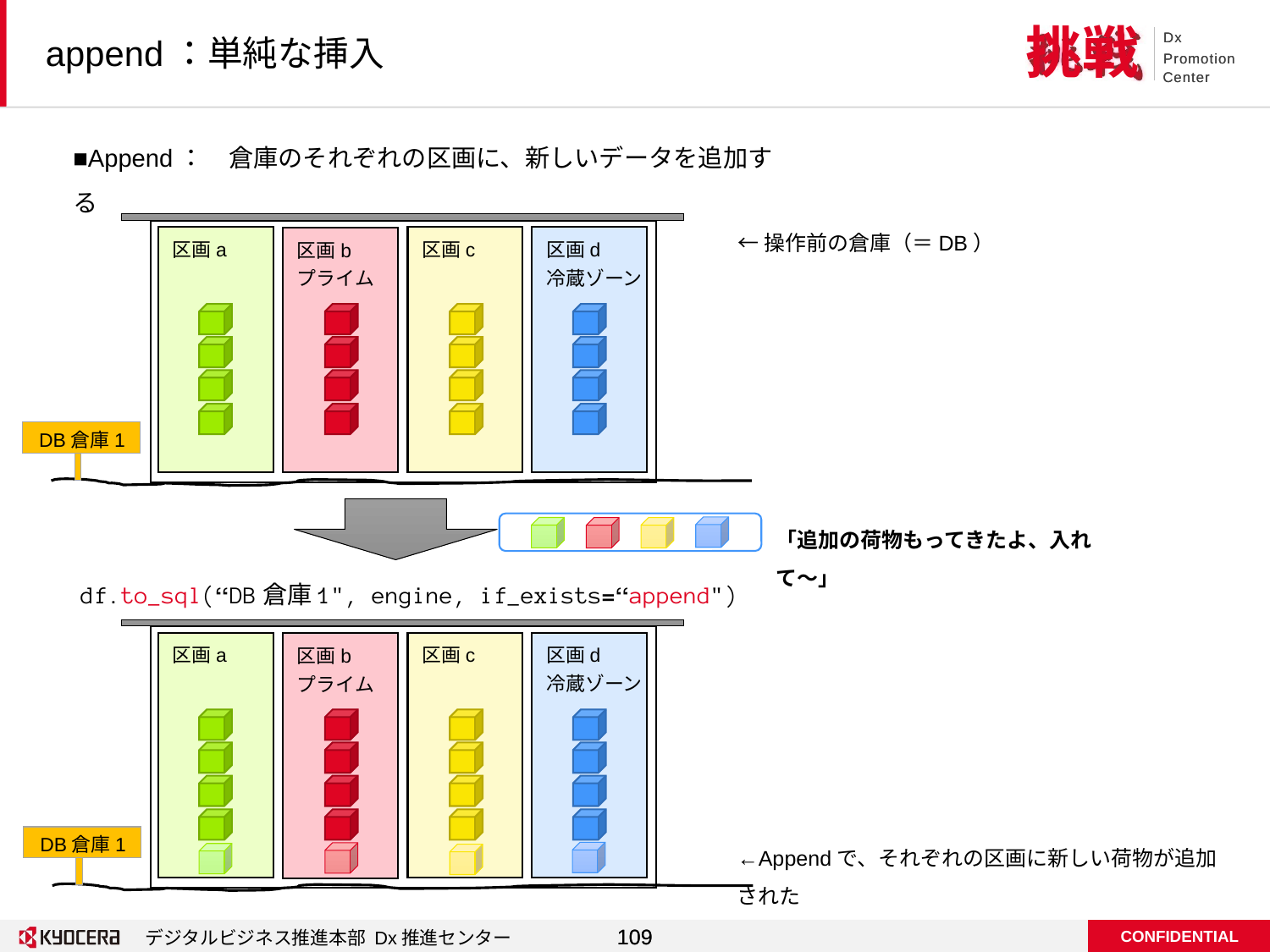

# append：単純な挿入
■Append：　倉庫のそれぞれの区画に、新しいデータを追加する
←操作前の倉庫（＝DB）

区画a
区画c
区画d
冷蔵ゾーン
区画b
プライム

A

B

C

D

DB倉庫1

「追加の荷物もってきたよ、入れて～」

E
df.to_sql(“DB倉庫1", engine, if_exists=“append")

区画a
区画c
区画d
冷蔵ゾーン
区画b
プライム

A

B

C

D

←Appendで、それぞれの区画に新しい荷物が追加された
DB倉庫1

E